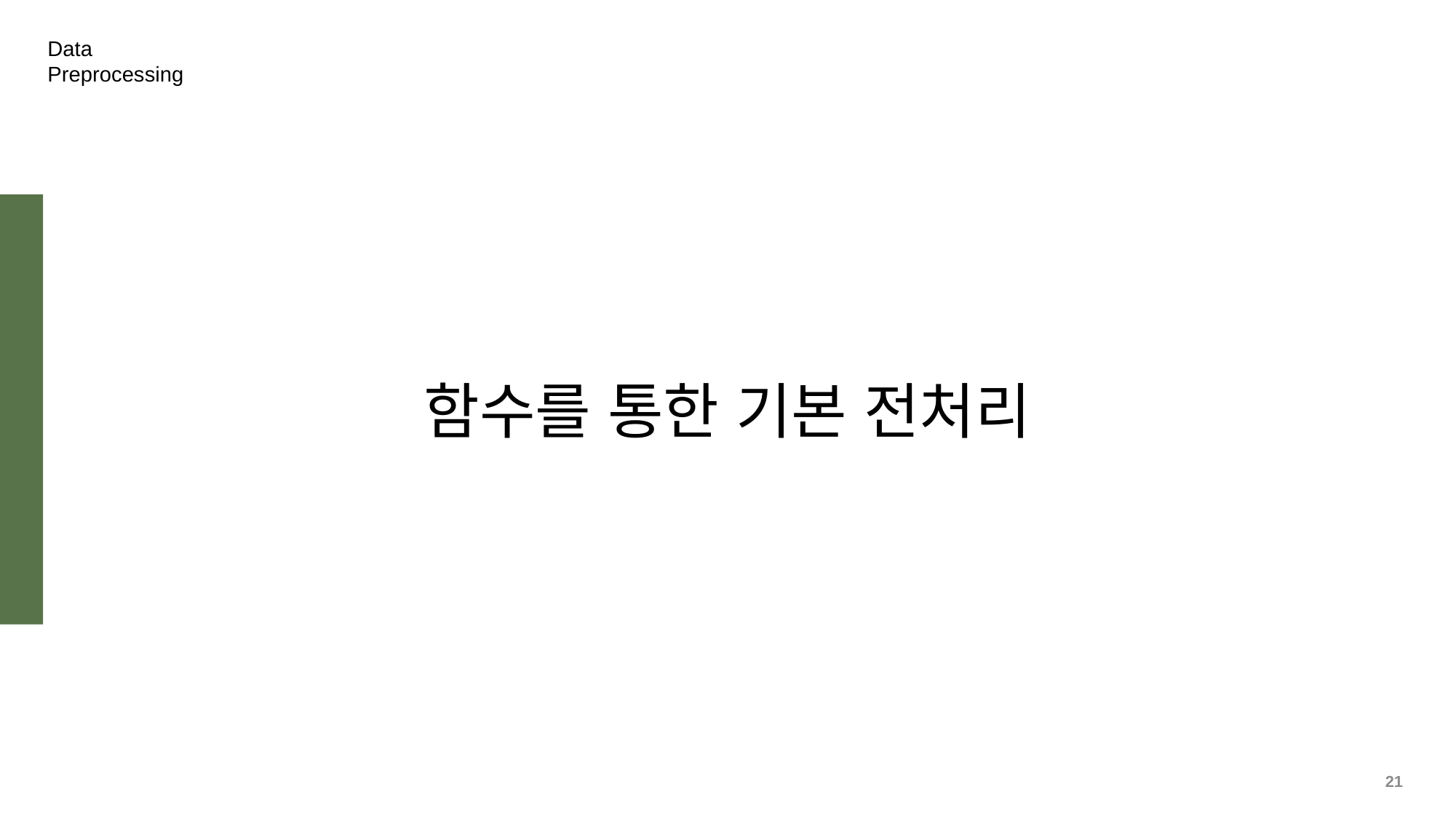

Data
Preprocessing
함수를 통한 기본 전처리

21